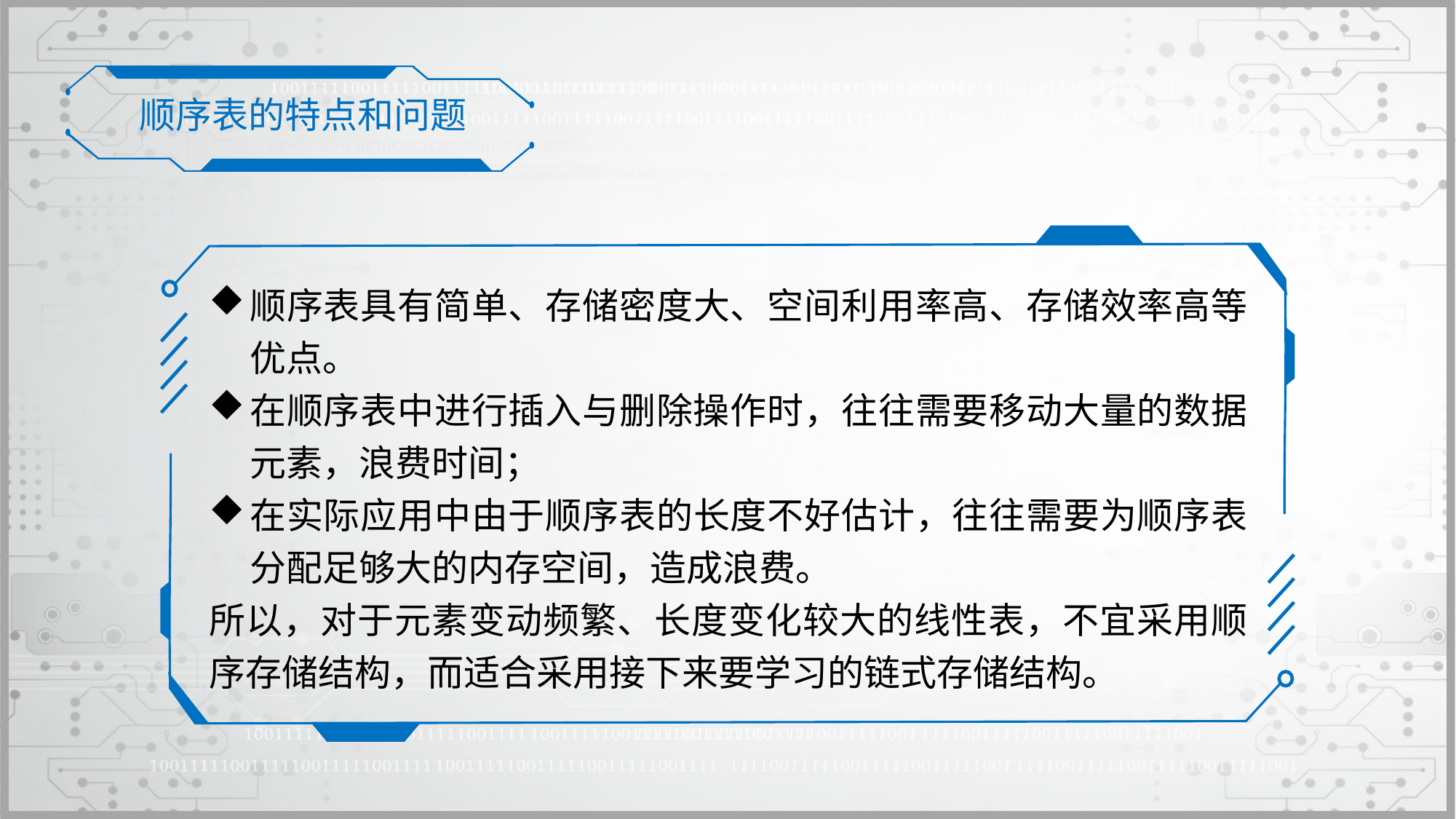

顺序表的特点和问题

顺序表具有简单、存储密度大、空间利用率高、存储效率高等优点。
在顺序表中进行插入与删除操作时，往往需要移动大量的数据元素，浪费时间；
在实际应用中由于顺序表的长度不好估计，往往需要为顺序表分配足够大的内存空间，造成浪费。
所以，对于元素变动频繁、长度变化较大的线性表，不宜采用顺序存储结构，而适合采用接下来要学习的链式存储结构。